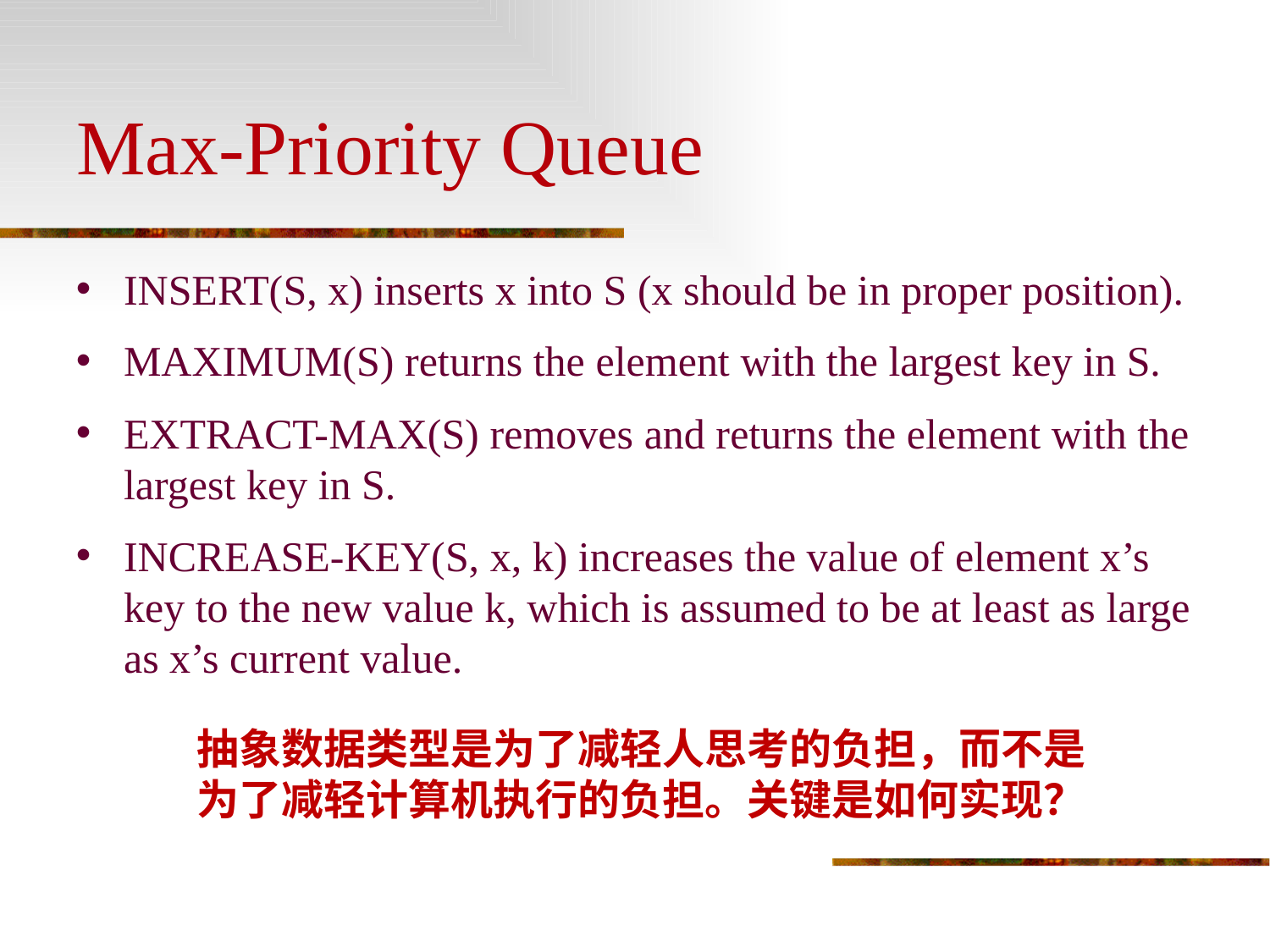

# Max-Priority Queue
INSERT(S, x) inserts x into S (x should be in proper position).
MAXIMUM(S) returns the element with the largest key in S.
EXTRACT-MAX(S) removes and returns the element with the largest key in S.
INCREASE-KEY(S, x, k) increases the value of element x’s key to the new value k, which is assumed to be at least as large as x’s current value.
抽象数据类型是为了减轻人思考的负担，而不是为了减轻计算机执行的负担。关键是如何实现？